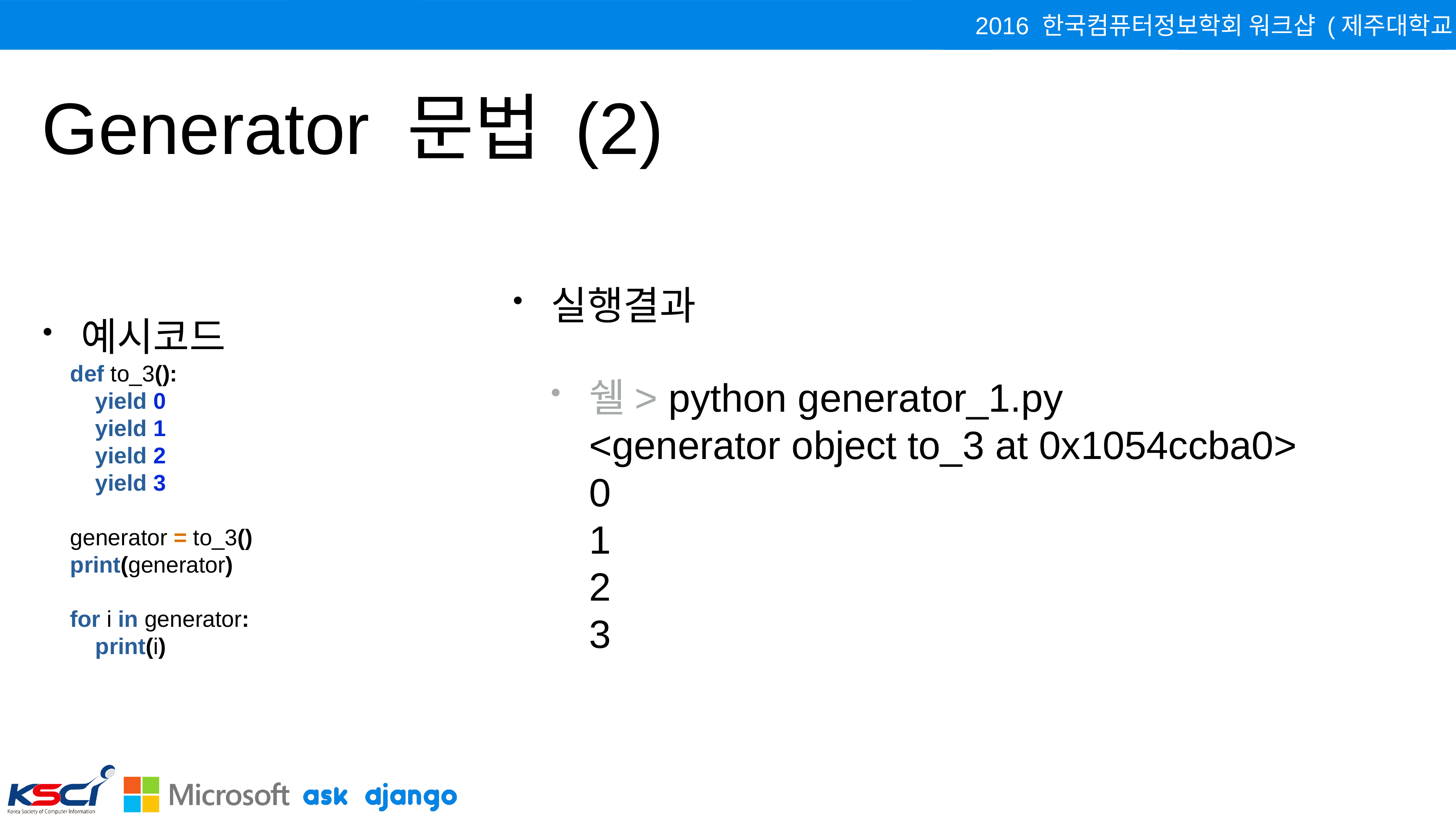

# Generator 문법 (2)
예시코드
def to_3():
    yield 0
    yield 1
    yield 2
    yield 3

generator = to_3()
print(generator)

for i in generator:
    print(i)
실행결과
쉘> python generator_1.py
<generator object to_3 at 0x1054ccba0>
0
1
2
3